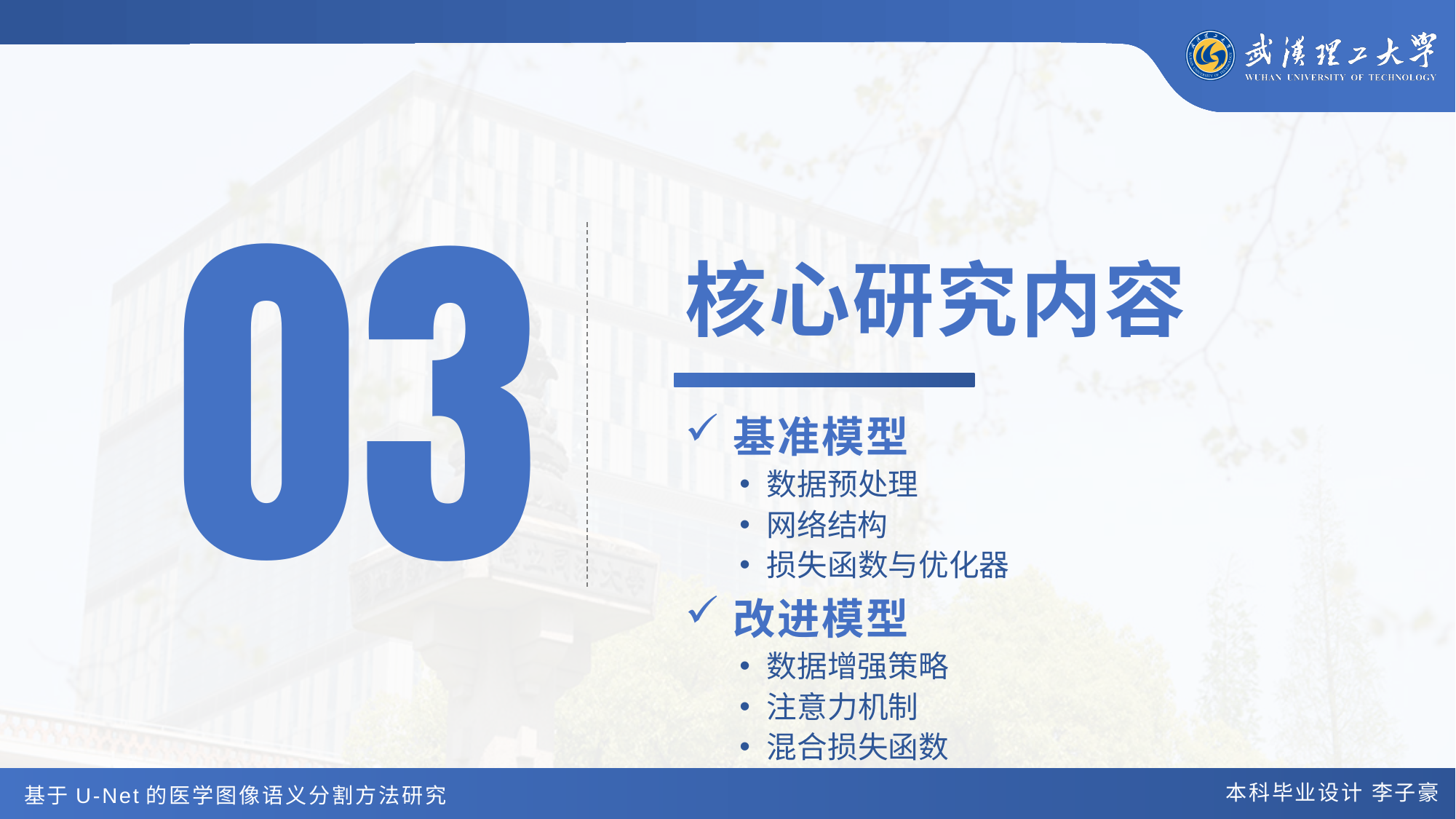

03
核心研究内容
基准模型
数据预处理
网络结构
损失函数与优化器
改进模型
数据增强策略
注意力机制
混合损失函数